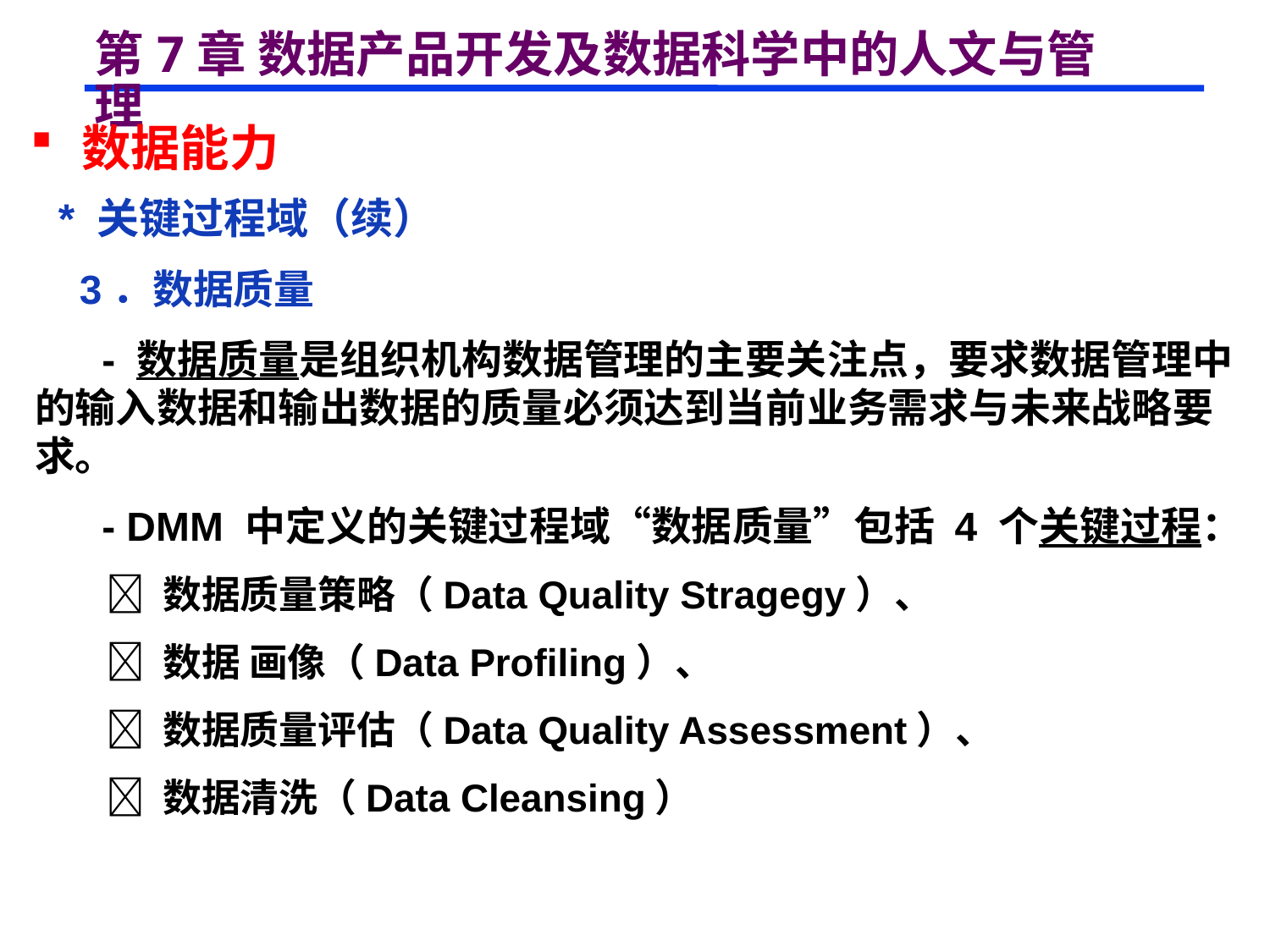

# 第7章 数据产品开发及数据科学中的人文与管理
 数据能力
  * 关键过程域（续）
    3．数据质量
      - 数据质量是组织机构数据管理的主要关注点，要求数据管理中的输入数据和输出数据的质量必须达到当前业务需求与未来战略要求。
      - DMM 中定义的关键过程域“数据质量”包括 4 个关键过程：
        • 数据质量策略（Data Quality Stragegy）、
        • 数据 画像（Data Profiling）、
        • 数据质量评估（Data Quality Assessment）、
        • 数据清洗（Data Cleansing）